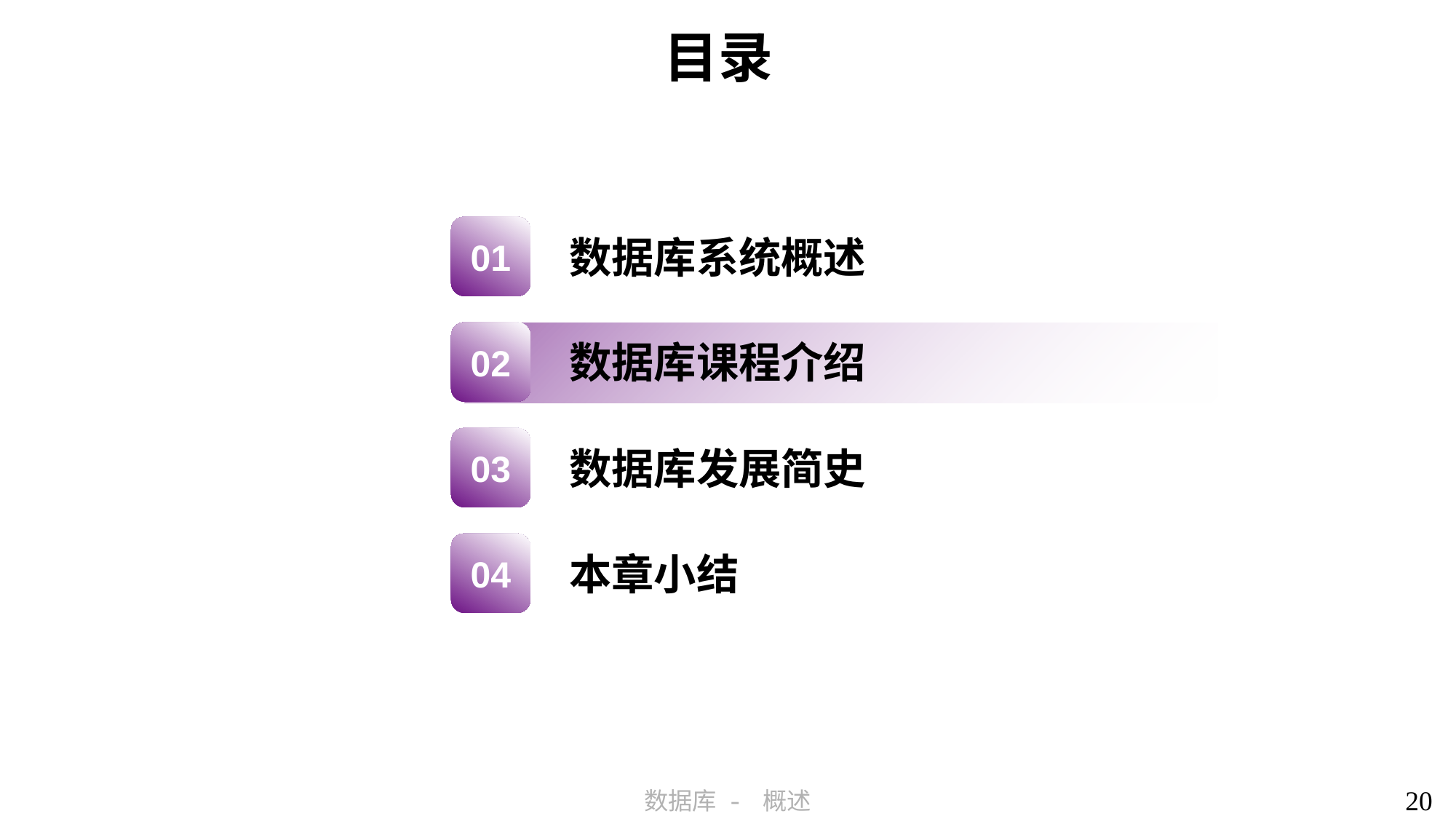

# 目录
01
数据库系统概述
02
数据库课程介绍

03
数据库发展简史
04
本章小结
20
数据库 - 概述